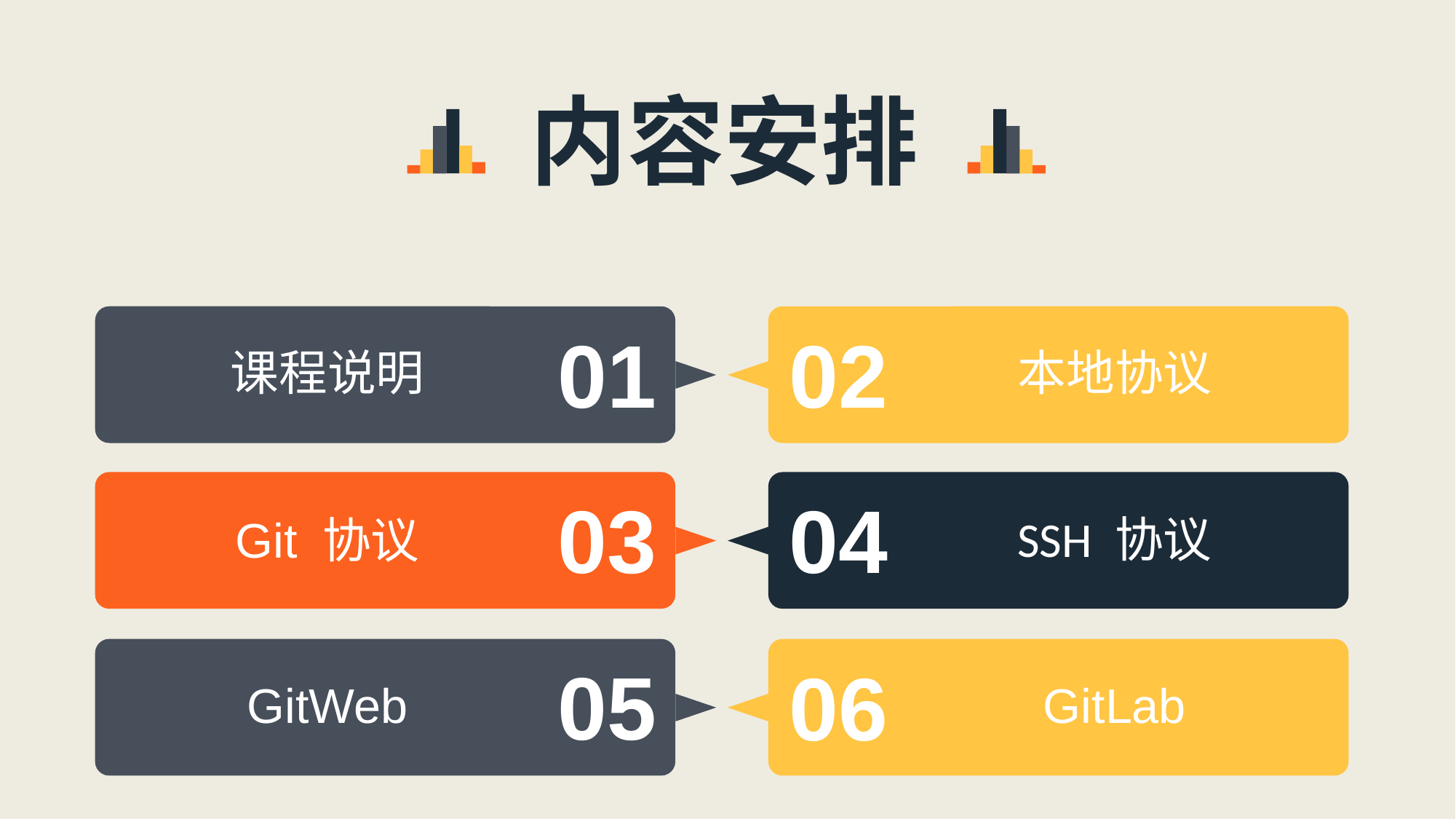

内容安排

01
02
课程说明
本地协议

03
04
SSH 协议
Git 协议

05
06
GitWeb
GitLab